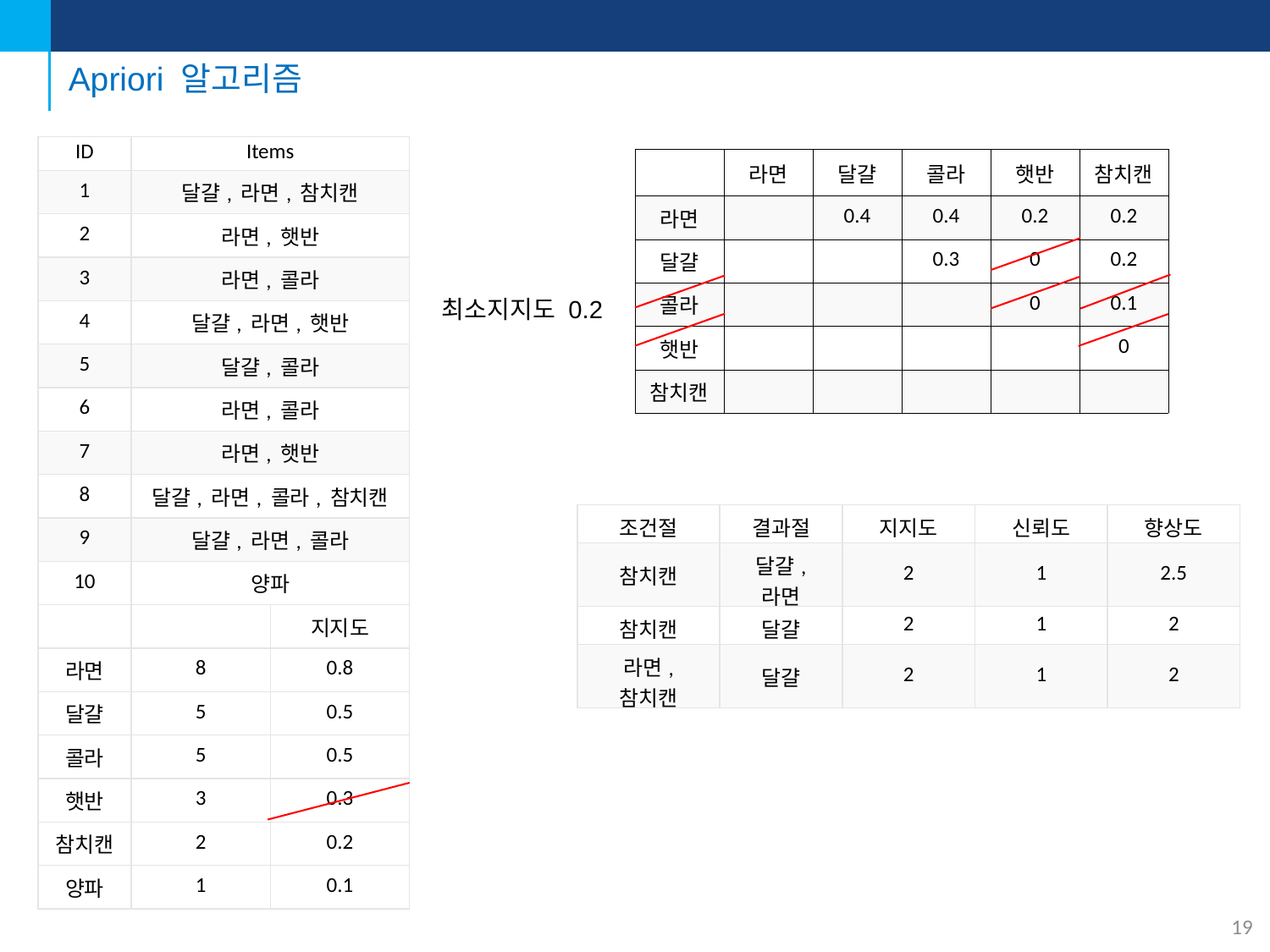

# Apriori 알고리즘
| ID | Items |  |
| --- | --- | --- |
| 1 | 달걀, 라면, 참치캔 |  |
| 2 | 라면, 햇반 |  |
| 3 | 라면, 콜라 |  |
| 4 | 달걀, 라면, 햇반 |  |
| 5 | 달걀, 콜라 |  |
| 6 | 라면, 콜라 |  |
| 7 | 라면, 햇반 |  |
| 8 | 달걀, 라면, 콜라, 참치캔 |  |
| 9 | 달걀, 라면, 콜라 |  |
| 10 | 양파 |  |
|  |  | 지지도 |
| 라면 | 8 | 0.8 |
| 달걀 | 5 | 0.5 |
| 콜라 | 5 | 0.5 |
| 햇반 | 3 | 0.3 |
| 참치캔 | 2 | 0.2 |
| 양파 | 1 | 0.1 |
|  | 라면 | 달걀 | 콜라 | 햇반 | 참치캔 |
| --- | --- | --- | --- | --- | --- |
| 라면 |  | 0.4 | 0.4 | 0.2 | 0.2 |
| 달걀 |  |  | 0.3 | 0 | 0.2 |
| 콜라 |  |  |  | 0 | 0.1 |
| 햇반 |  |  |  |  | 0 |
| 참치캔 |  |  |  |  |  |
최소지지도 0.2
| 조건절 | 결과절 | 지지도 | 신뢰도 | 향상도 |
| --- | --- | --- | --- | --- |
| 참치캔 | 달걀, 라면 | 2 | 1 | 2.5 |
| 참치캔 | 달걀 | 2 | 1 | 2 |
| 라면, 참치캔 | 달걀 | 2 | 1 | 2 |
19